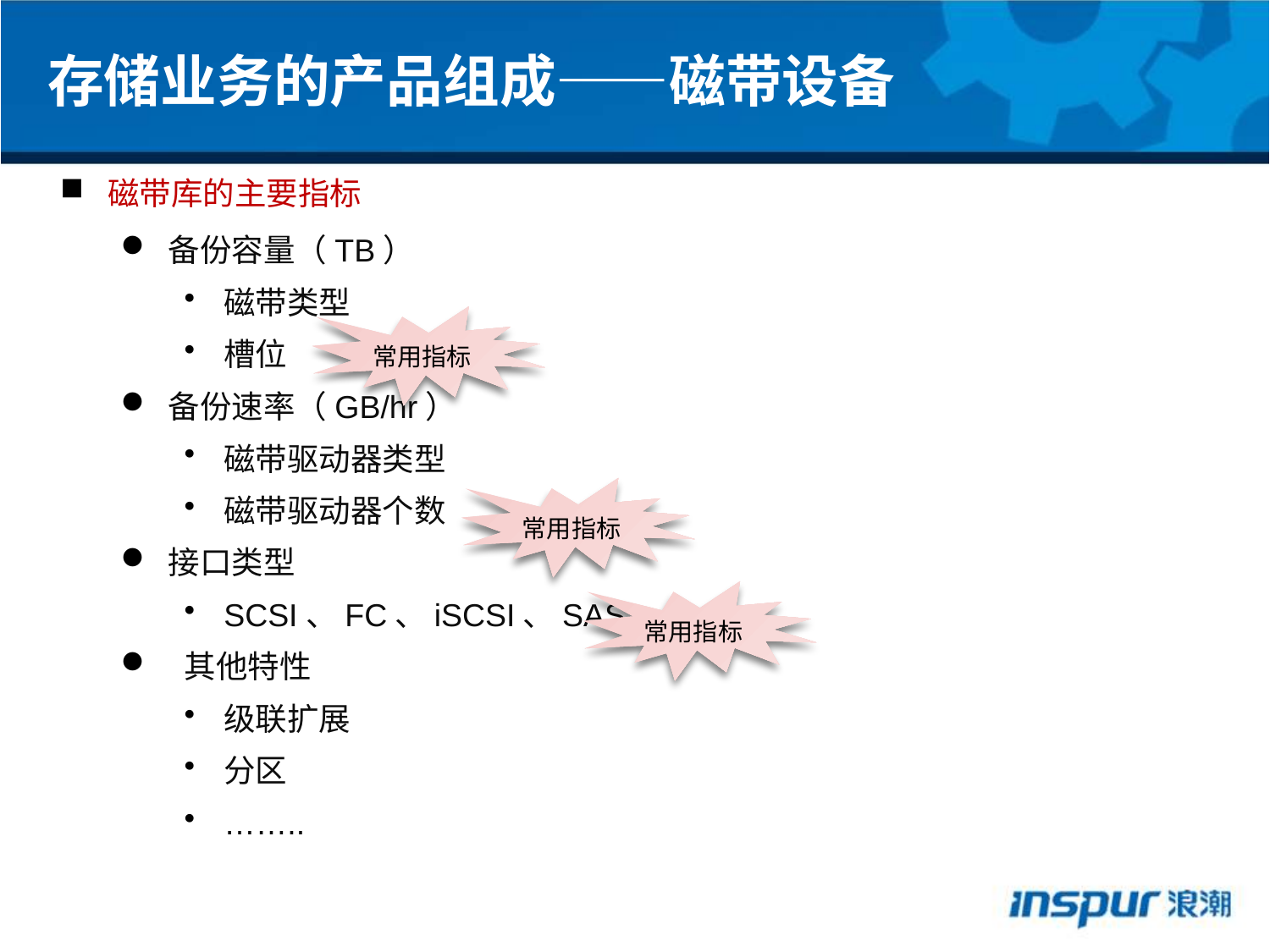

存储业务的产品组成——磁带设备
磁带库的主要指标
备份容量（TB）
磁带类型
槽位
备份速率（GB/hr）
磁带驱动器类型
磁带驱动器个数
接口类型
SCSI、FC、iSCSI、SAS
其他特性
级联扩展
分区
……..

常用指标

常用指标

常用指标